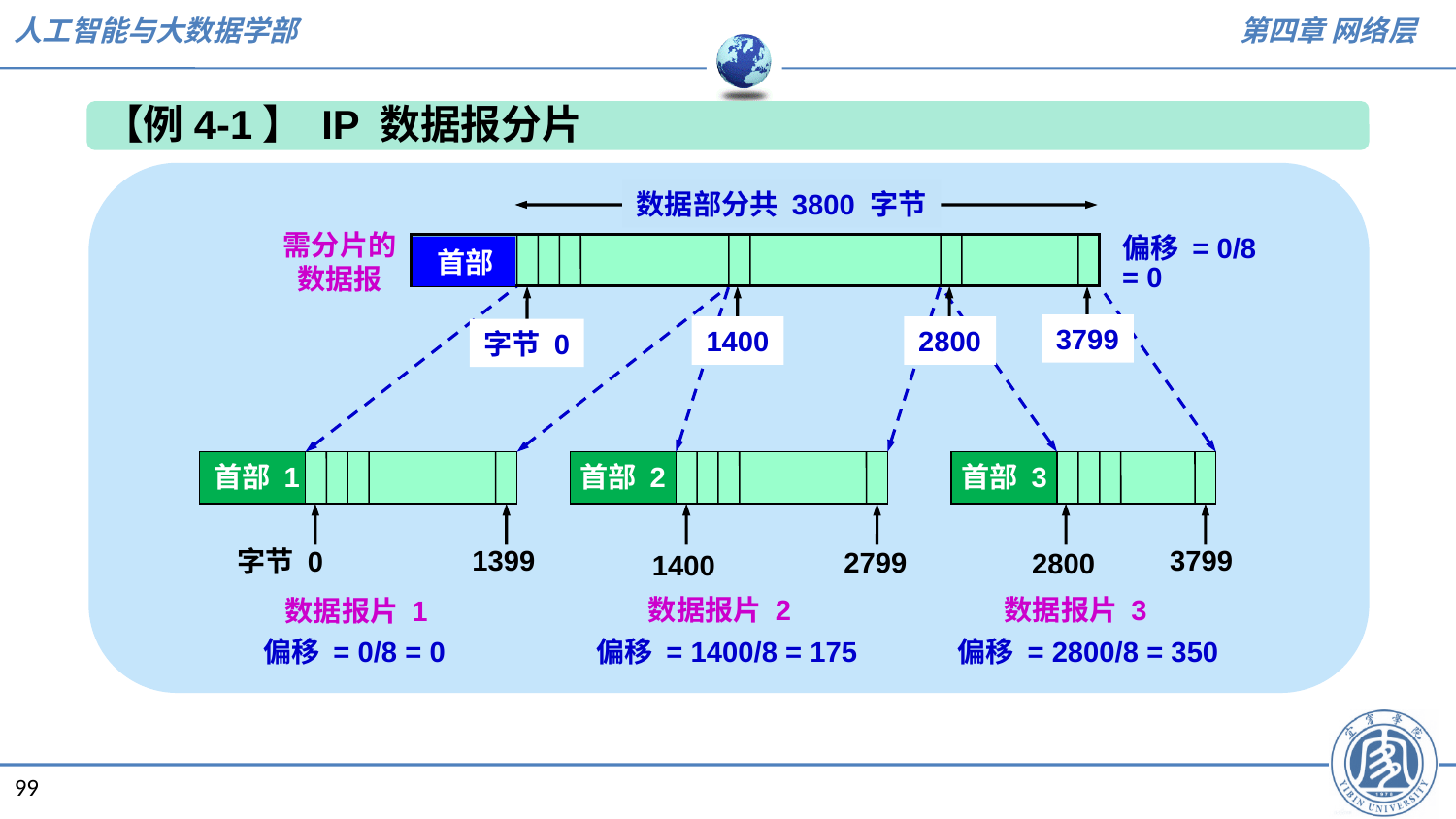

【例4-1】 IP 数据报分片

数据部分共 3800 字节

需分片的
数据报
偏移 = 0/8
= 0

首部

3799
1400
2800
字节 0

首部 1

1399
字节 0
数据报片 1
偏移 = 0/8 = 0

首部 2

2799
1400
数据报片 2
偏移 = 1400/8 = 175

首部 3

3799
2800
数据报片 3
偏移 = 2800/8 = 350
99